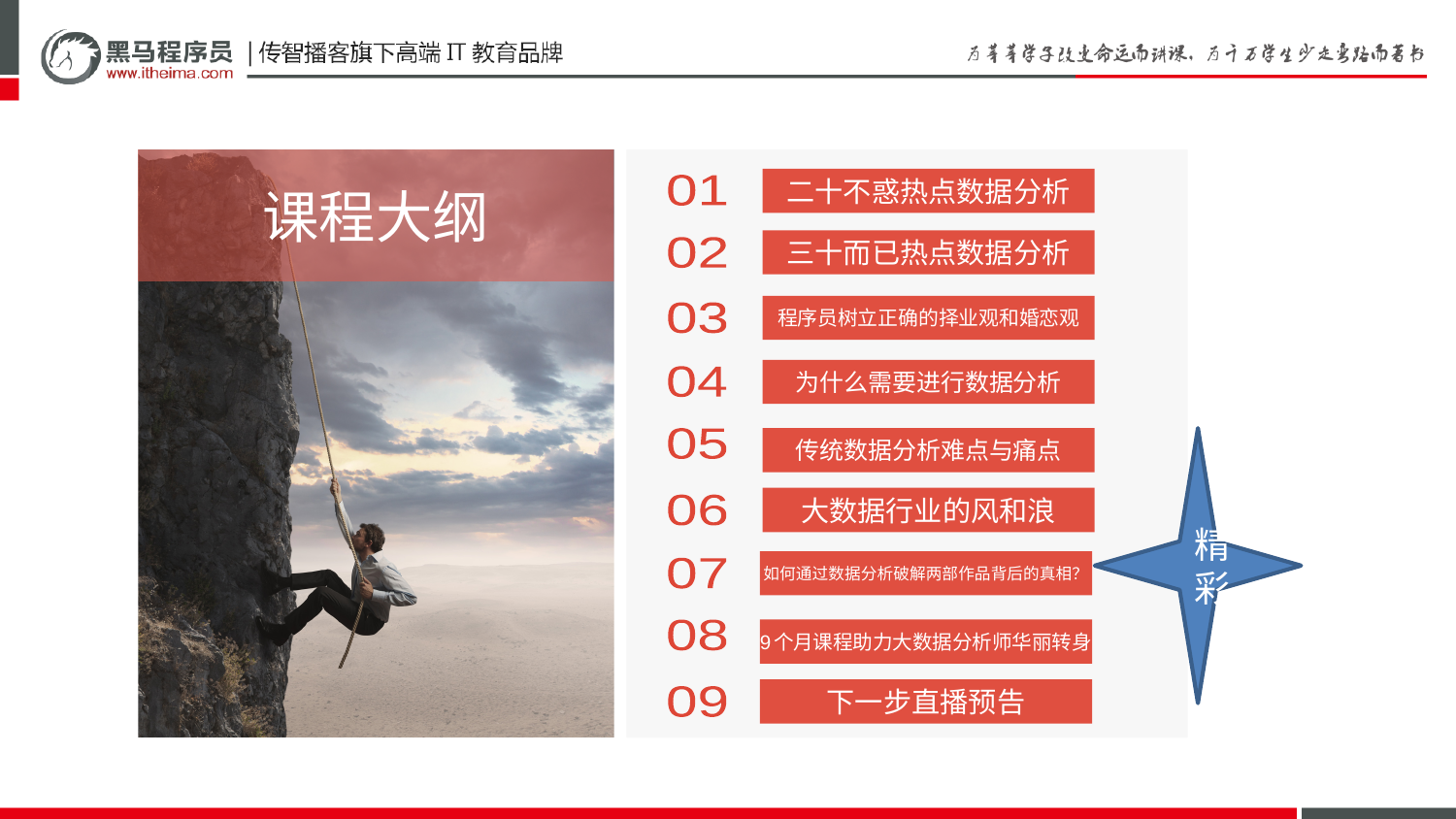

课程大纲

二十不惑热点数据分析
01
三十而已热点数据分析
02
程序员树立正确的择业观和婚恋观
03
为什么需要进行数据分析
04
传统数据分析难点与痛点
精彩
05
大数据行业的风和浪
06
如何通过数据分析破解两部作品背后的真相？
07
9个月课程助力大数据分析师华丽转身
08
下一步直播预告
09